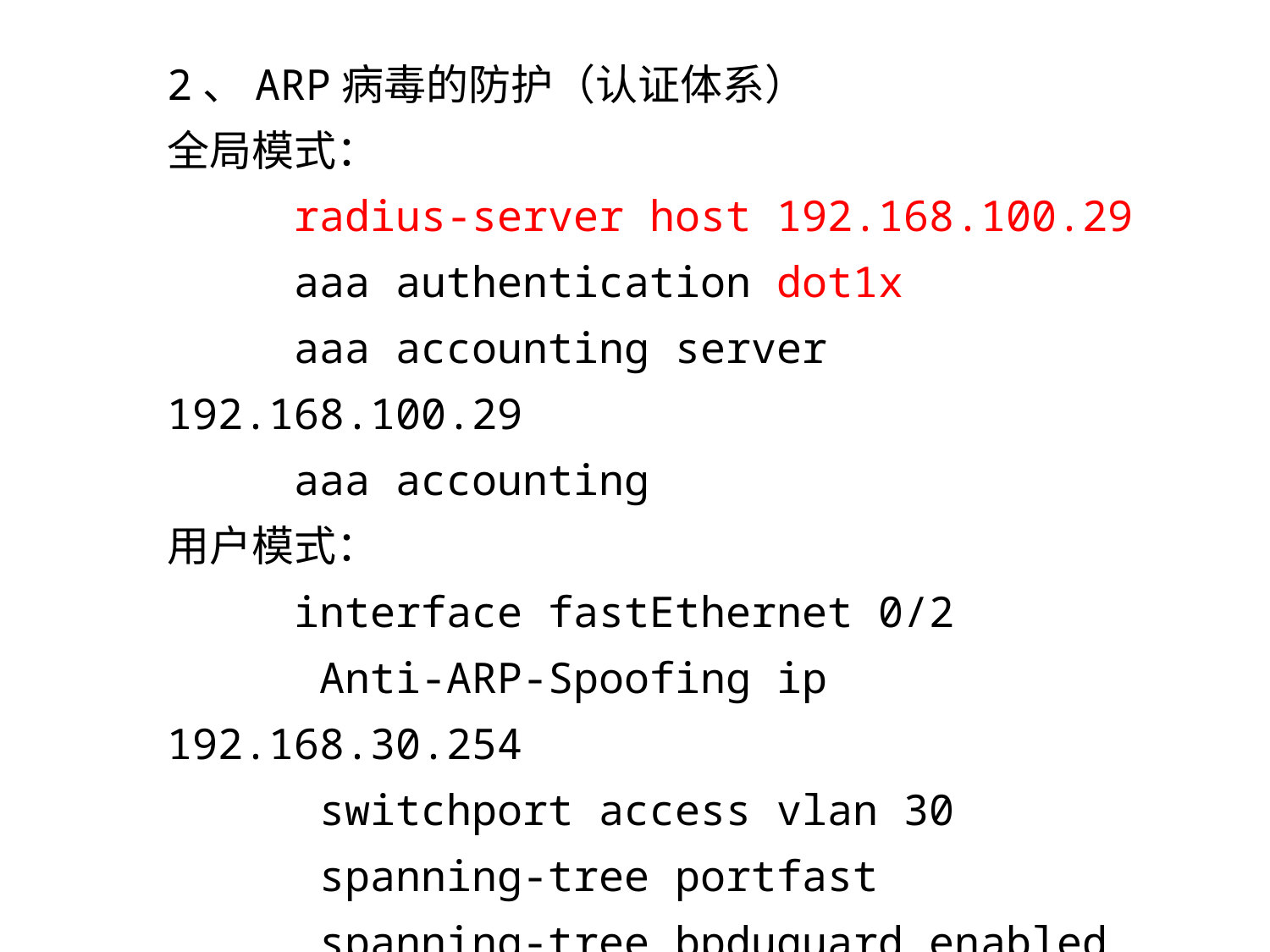

2、ARP病毒的防护（认证体系）
全局模式：
	radius-server host 192.168.100.29
	aaa authentication dot1x
	aaa accounting server 192.168.100.29
	aaa accounting
用户模式：
	interface fastEthernet 0/2
 	 Anti-ARP-Spoofing ip 192.168.30.254
 	 switchport access vlan 30
 	 spanning-tree portfast
 	 spanning-tree bpduguard enabled
 	 dot1x port-control auto